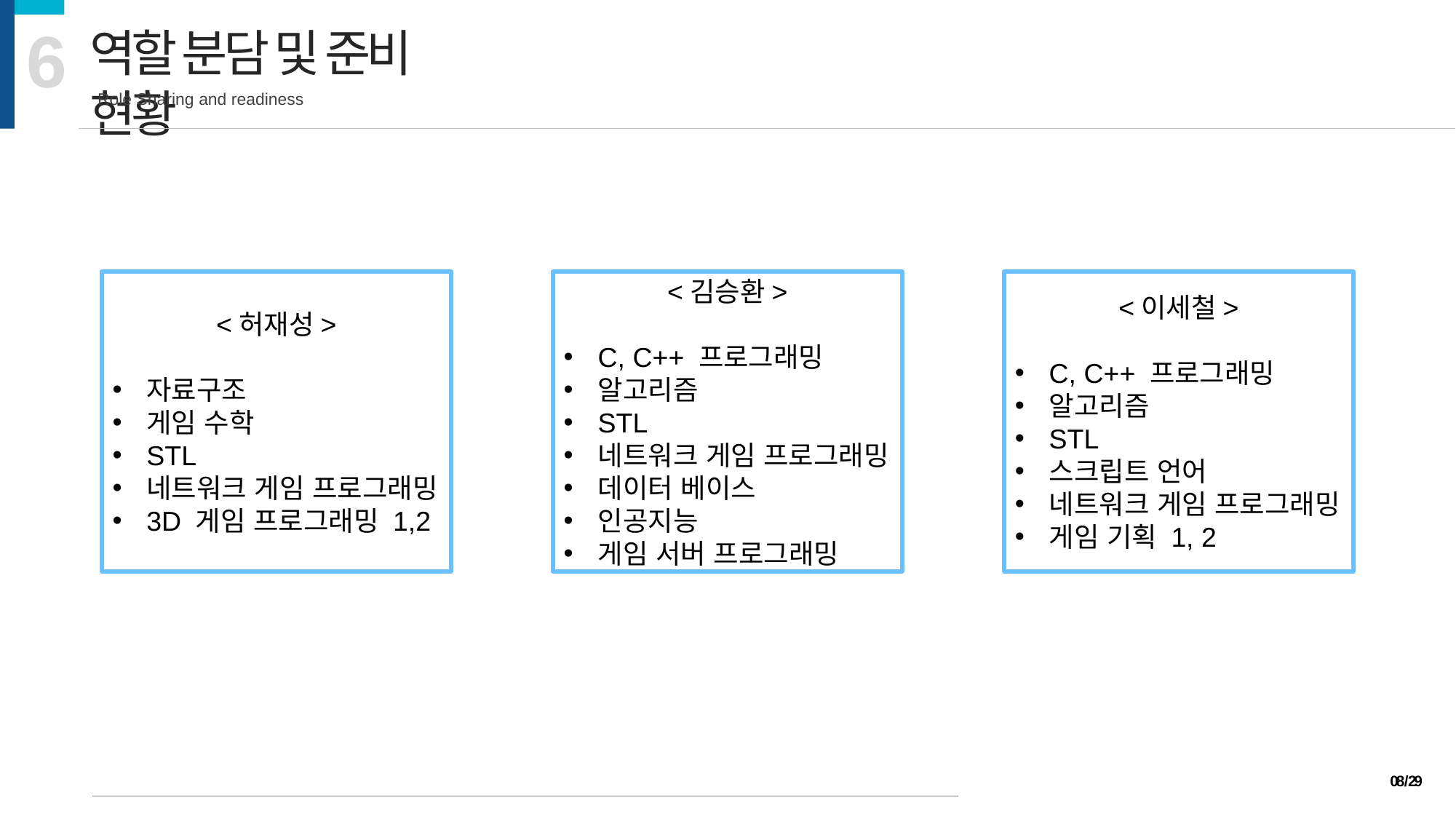

6
역할 분담 및 준비 현황
Role Sharing and readiness
<허재성>

자료구조
게임 수학
STL
네트워크 게임 프로그래밍
3D 게임 프로그래밍 1,2
<김승환>

C, C++ 프로그래밍
알고리즘
STL
네트워크 게임 프로그래밍
데이터 베이스
인공지능
게임 서버 프로그래밍
<이세철>

C, C++ 프로그래밍
알고리즘
STL
스크립트 언어
네트워크 게임 프로그래밍
게임 기획 1, 2

08 / 29